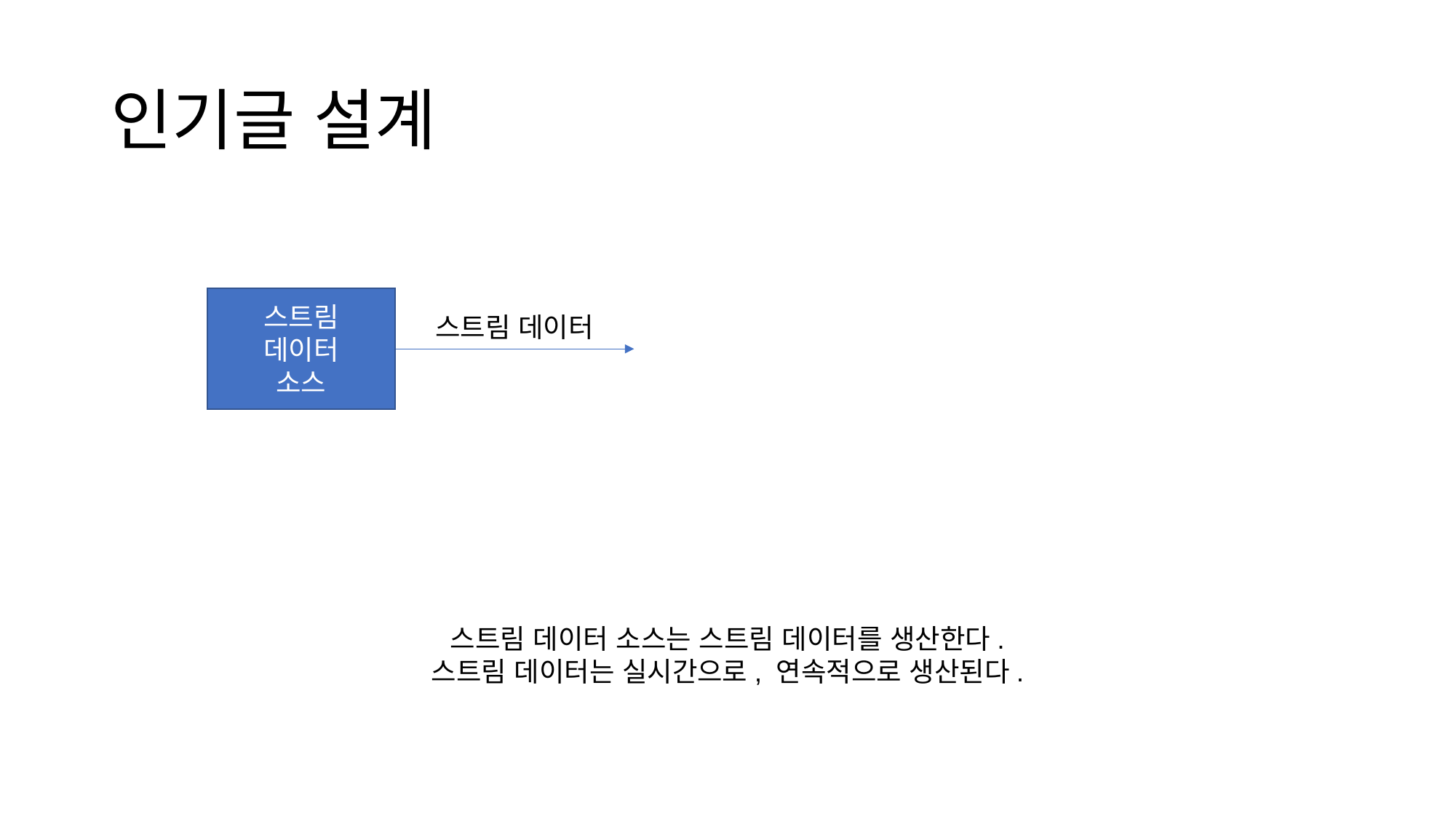

# 인기글 설계
스트림
데이터
소스
스트림 데이터
스트림 데이터 소스는 스트림 데이터를 생산한다.
스트림 데이터는 실시간으로, 연속적으로 생산된다.